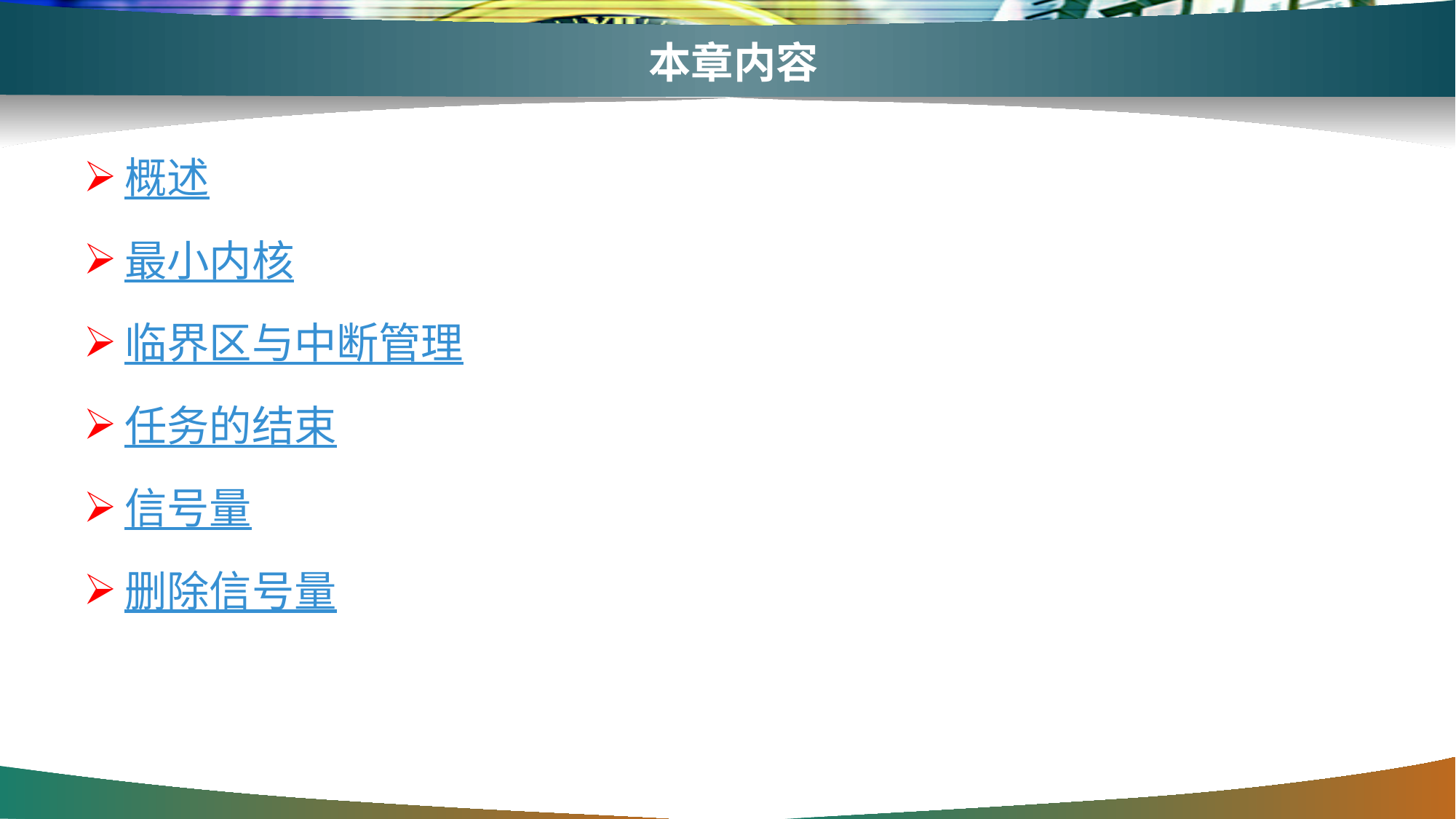

# 本章内容
概述
最小内核
临界区与中断管理
任务的结束
信号量
删除信号量